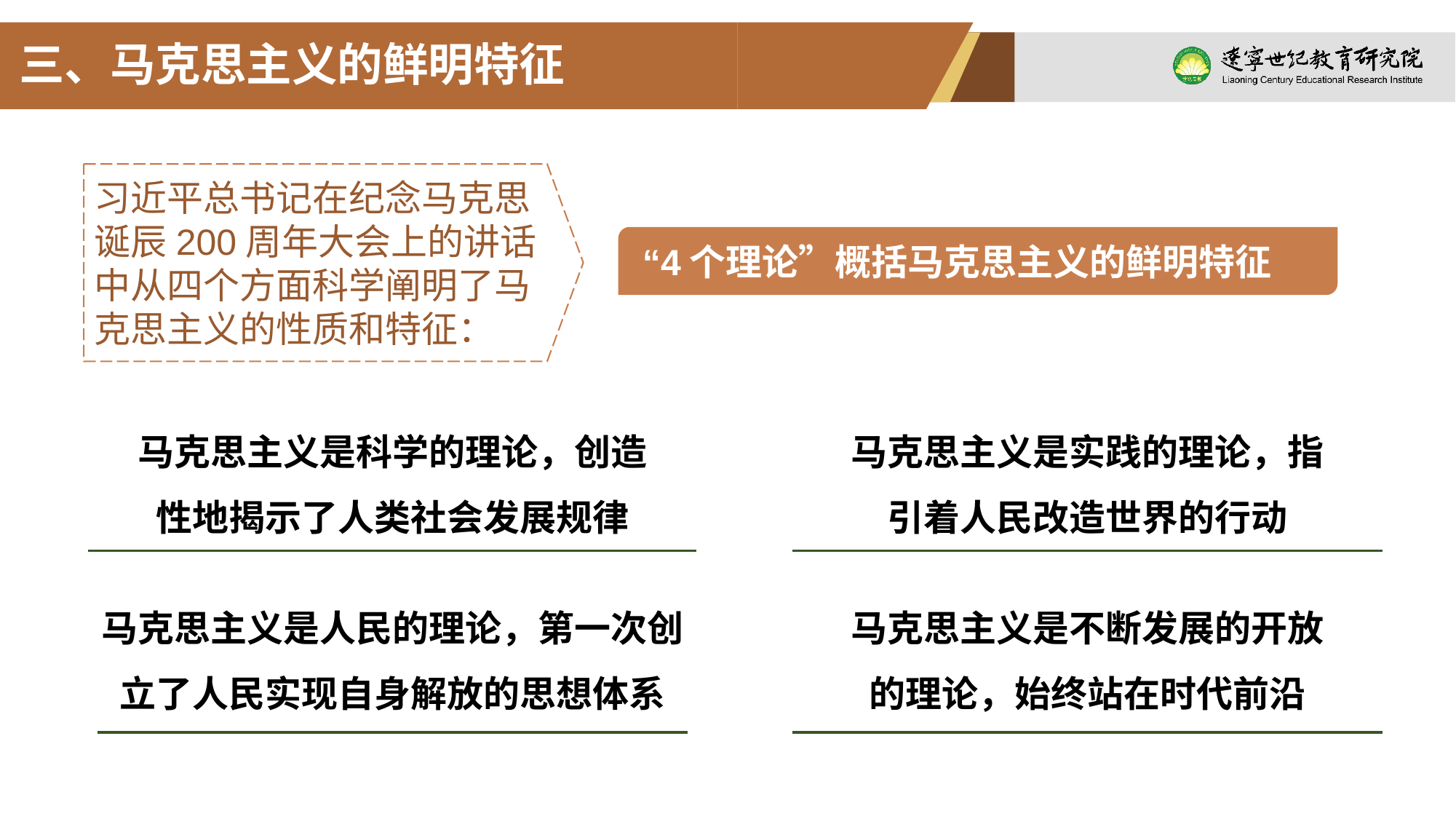

三、马克思主义的鲜明特征
习近平总书记在纪念马克思诞辰200周年大会上的讲话中从四个方面科学阐明了马克思主义的性质和特征：
 “4个理论”概括马克思主义的鲜明特征
马克思主义是科学的理论，创造性地揭示了人类社会发展规律
马克思主义是实践的理论，指引着人民改造世界的行动
马克思主义是不断发展的开放的理论，始终站在时代前沿
马克思主义是人民的理论，第一次创立了人民实现自身解放的思想体系